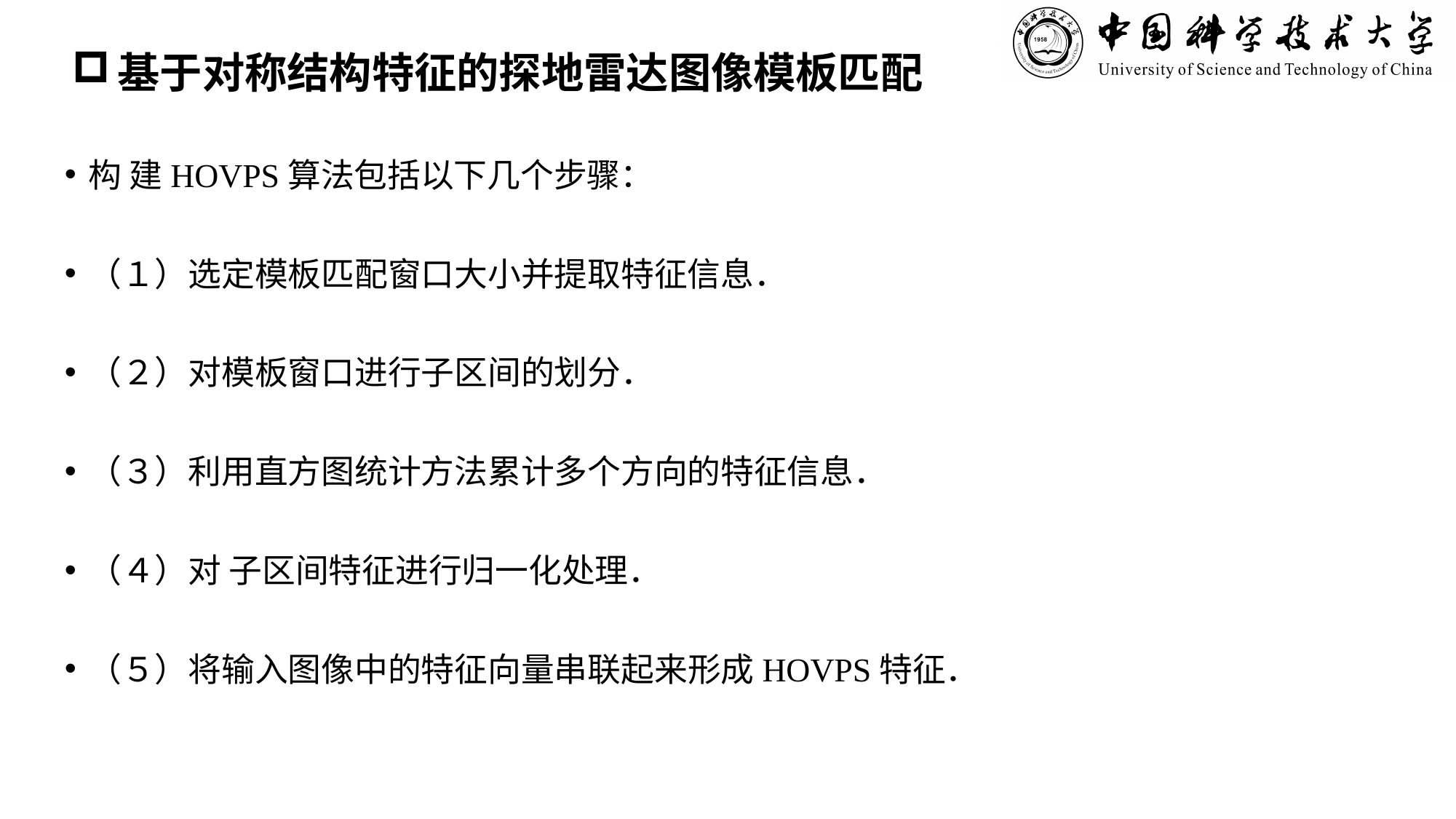

# 基于对称结构特征的探地雷达图像模板匹配
构 建HOVPS算法包括以下几个步骤：

（１）选定模板匹配窗口大小并提取特征信息．

（２）对模板窗口进行子区间的划分．

（３）利用直方图统计方法累计多个方向的特征信息．

（４）对 子区间特征进行归一化处理．

（５）将输入图像中的特征向量串联起来形成HOVPS特征．